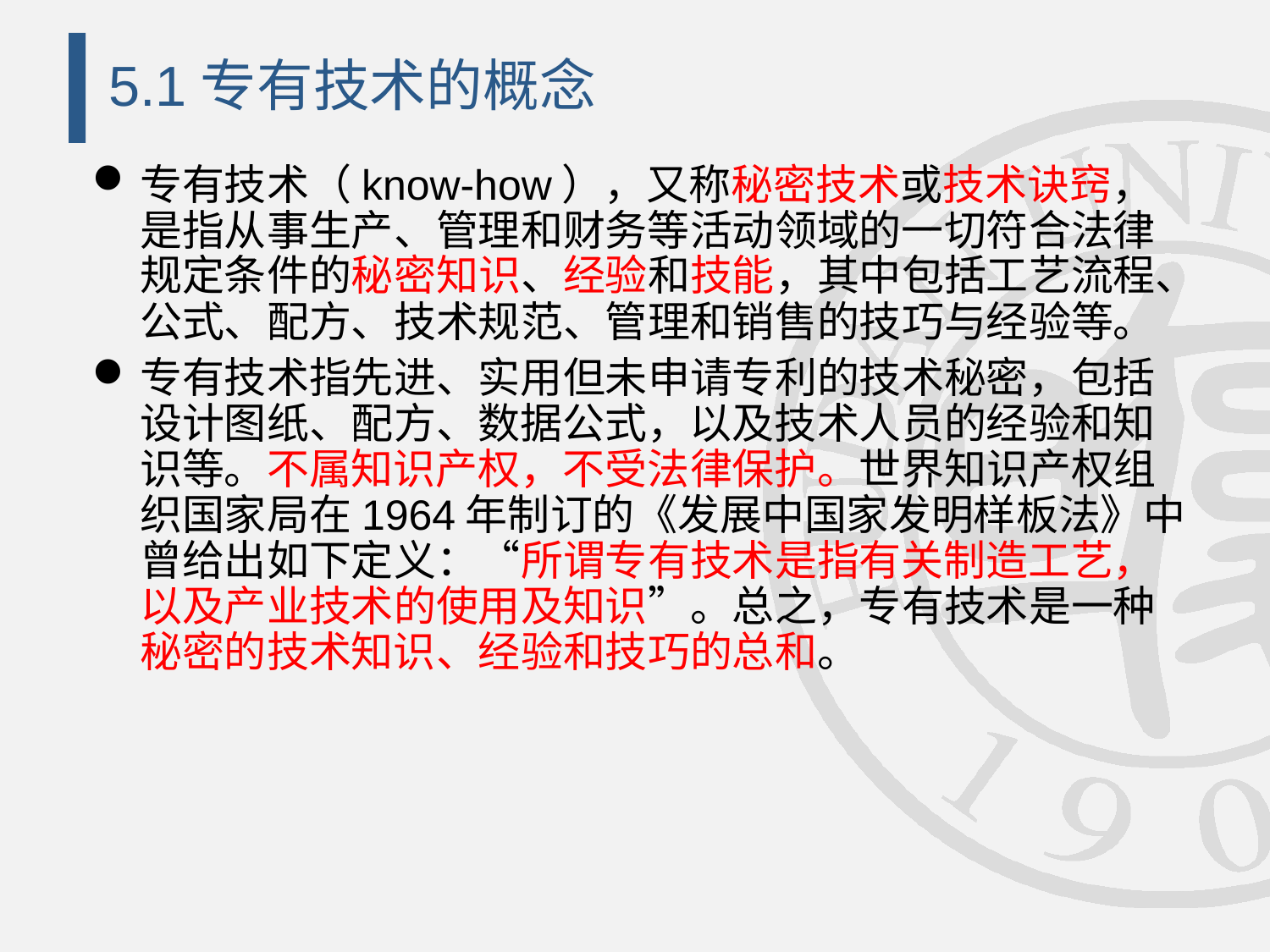

# 5.1专有技术的概念
专有技术（know-how），又称秘密技术或技术诀窍，是指从事生产、管理和财务等活动领域的一切符合法律规定条件的秘密知识、经验和技能，其中包括工艺流程、公式、配方、技术规范、管理和销售的技巧与经验等。
专有技术指先进、实用但未申请专利的技术秘密，包括设计图纸、配方、数据公式，以及技术人员的经验和知识等。不属知识产权，不受法律保护。世界知识产权组织国家局在1964年制订的《发展中国家发明样板法》中曾给出如下定义：“所谓专有技术是指有关制造工艺，以及产业技术的使用及知识”。总之，专有技术是一种秘密的技术知识、经验和技巧的总和。